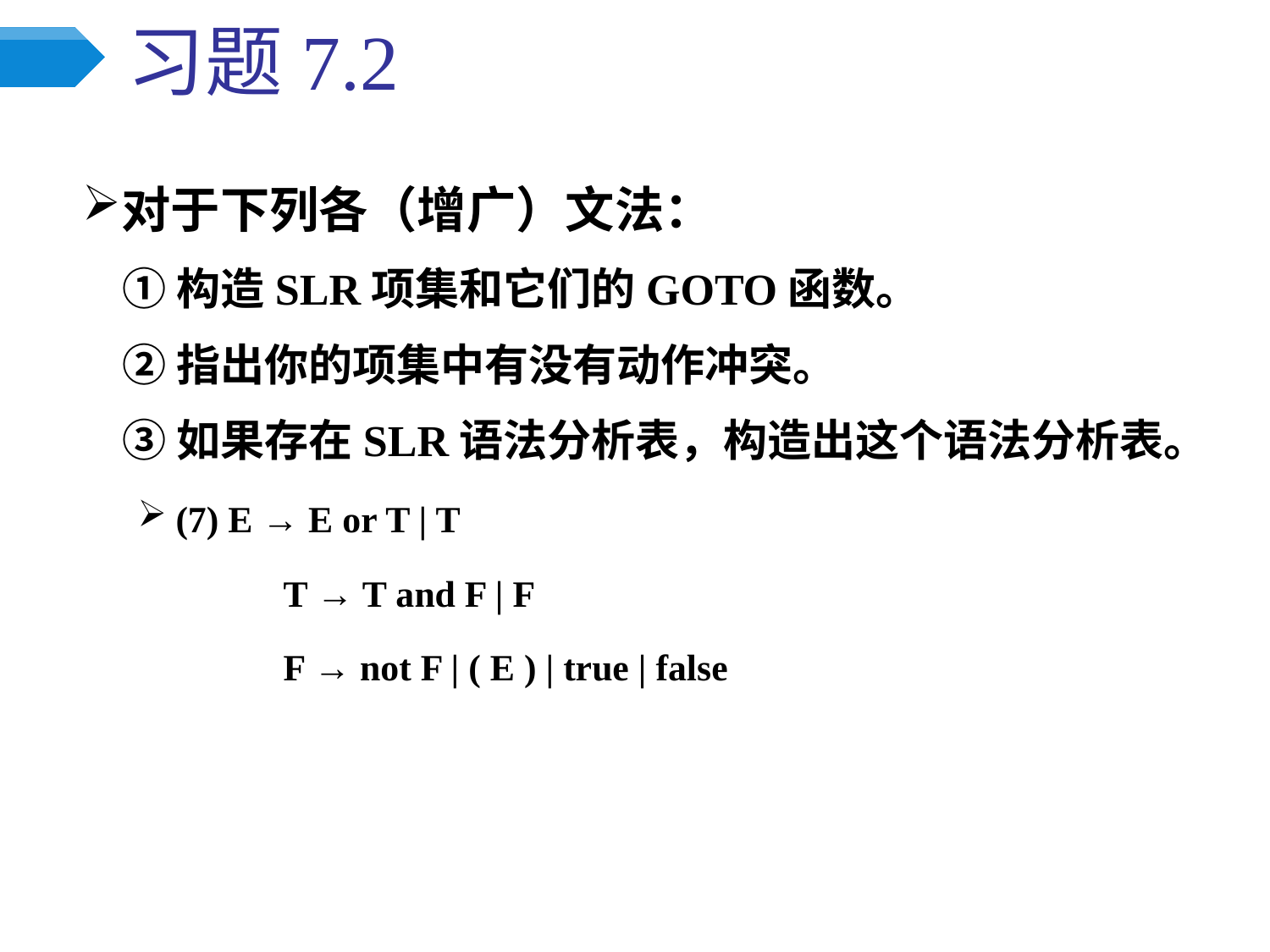

# 习题7.2
对于下列各（增广）文法：
    ①构造SLR项集和它们的GOTO函数。
    ②指出你的项集中有没有动作冲突。
    ③如果存在SLR语法分析表，构造出这个语法分析表。
(7) E → E or T | T
	  T → T and F | F
	  F → not F | ( E ) | true | false